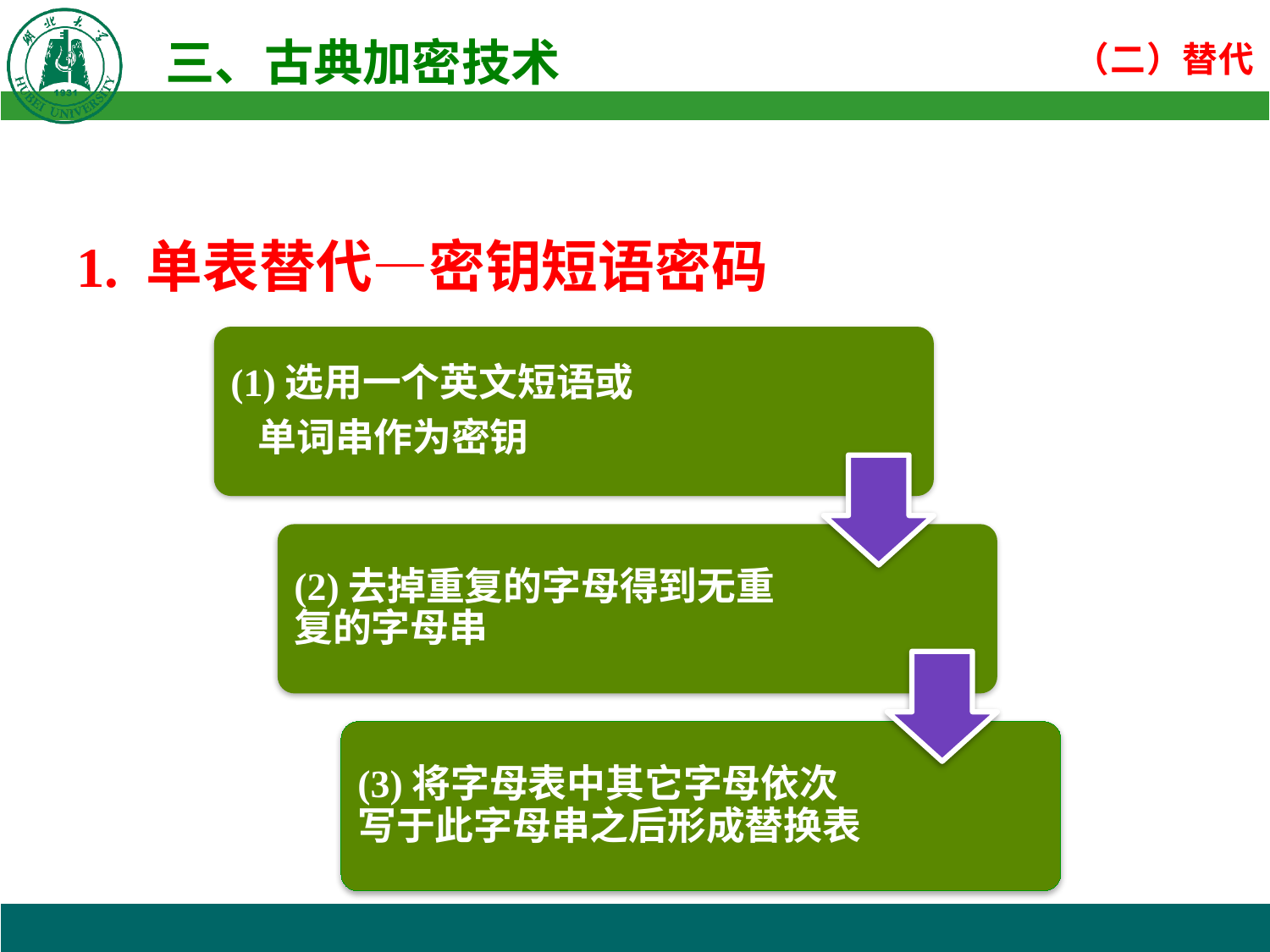

1. 单表替代—密钥短语密码

(1)选用一个英文短语或
  单词串作为密钥

(2)去掉重复的字母得到无重复的字母串

(3)将字母表中其它字母依次写于此字母串之后形成替换表